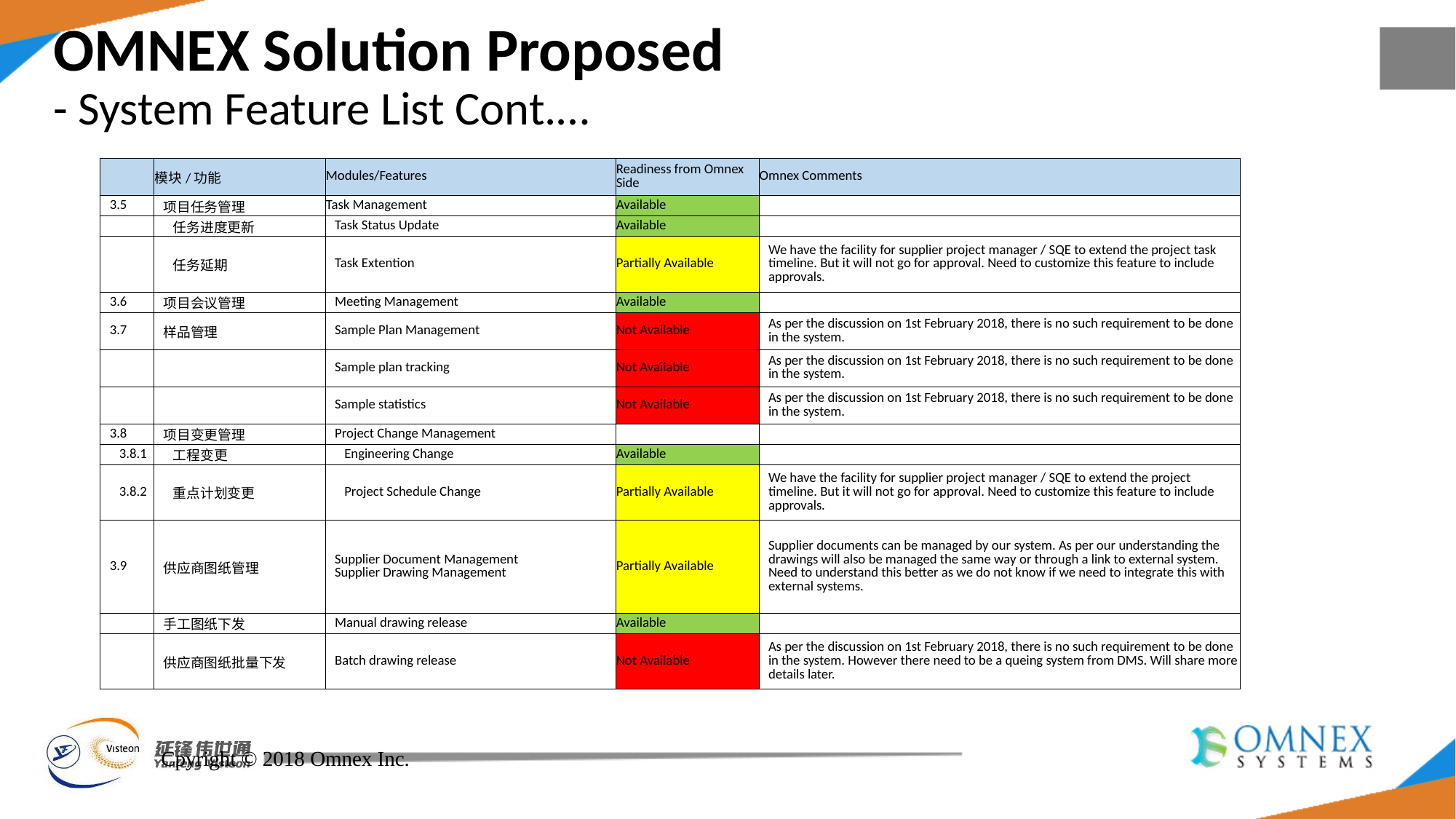

# OMNEX Solution Proposed - System Feature List Cont.…
|  | 模块/功能 | Modules/Features | Readiness from Omnex Side | Omnex Comments |
| --- | --- | --- | --- | --- |
| 3.5 | 项目任务管理 | Task Management | Available |  |
|  | 任务进度更新 | Task Status Update | Available |  |
|  | 任务延期 | Task Extention | Partially Available | We have the facility for supplier project manager / SQE to extend the project task timeline. But it will not go for approval. Need to customize this feature to include approvals. |
| 3.6 | 项目会议管理 | Meeting Management | Available |  |
| 3.7 | 样品管理 | Sample Plan Management | Not Available | As per the discussion on 1st February 2018, there is no such requirement to be done in the system. |
|  |  | Sample plan tracking | Not Available | As per the discussion on 1st February 2018, there is no such requirement to be done in the system. |
|  |  | Sample statistics | Not Available | As per the discussion on 1st February 2018, there is no such requirement to be done in the system. |
| 3.8 | 项目变更管理 | Project Change Management |  |  |
| 3.8.1 | 工程变更 | Engineering Change | Available |  |
| 3.8.2 | 重点计划变更 | Project Schedule Change | Partially Available | We have the facility for supplier project manager / SQE to extend the project timeline. But it will not go for approval. Need to customize this feature to include approvals. |
| 3.9 | 供应商图纸管理 | Supplier Document Management Supplier Drawing Management | Partially Available | Supplier documents can be managed by our system. As per our understanding the drawings will also be managed the same way or through a link to external system. Need to understand this better as we do not know if we need to integrate this with external systems. |
|  | 手工图纸下发 | Manual drawing release | Available |  |
|  | 供应商图纸批量下发 | Batch drawing release | Not Available | As per the discussion on 1st February 2018, there is no such requirement to be done in the system. However there need to be a queing system from DMS. Will share more details later. |

Cpyright © 2018 Omnex Inc.